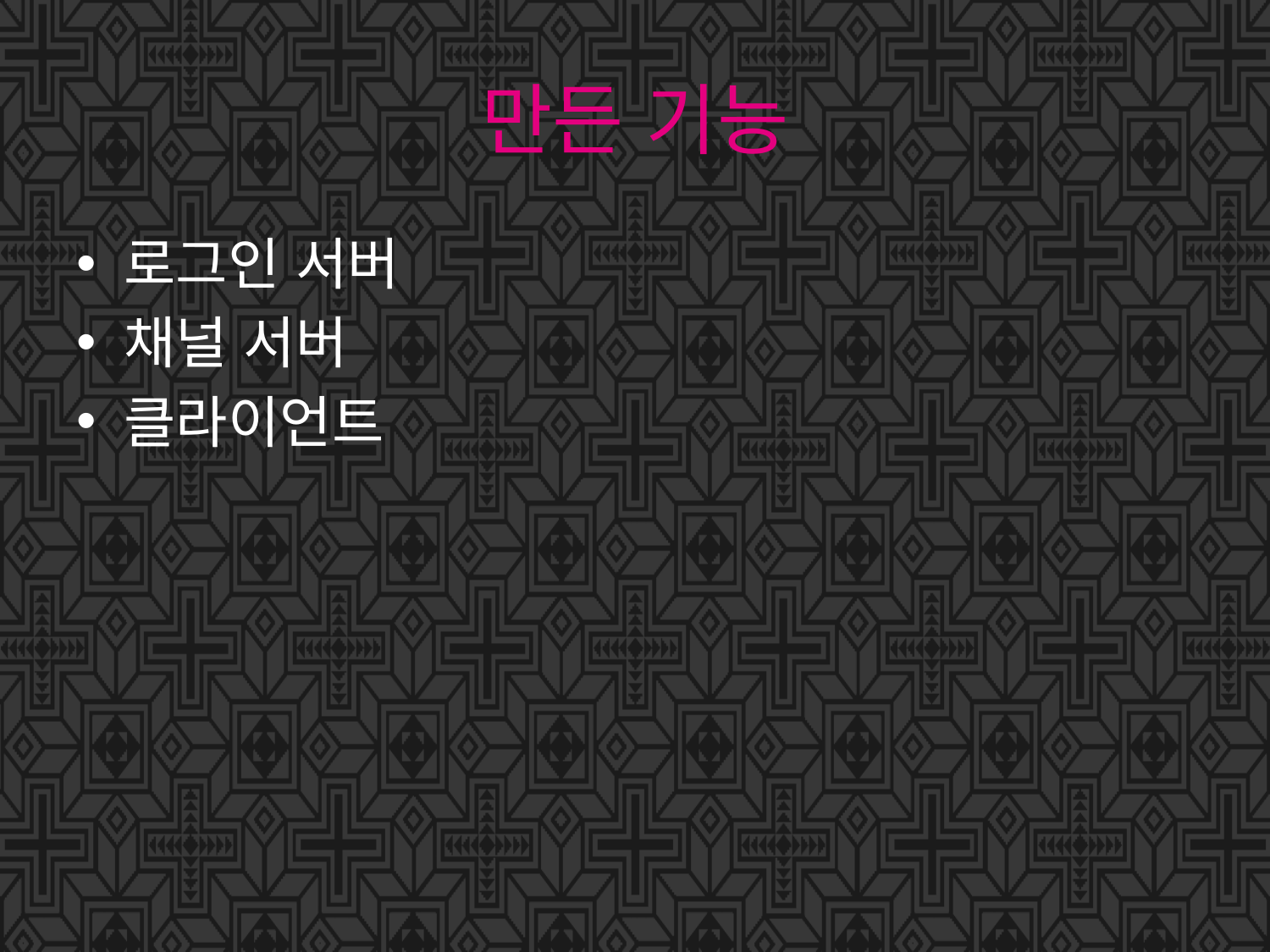

# 만든 기능
로그인 서버
채널 서버
클라이언트